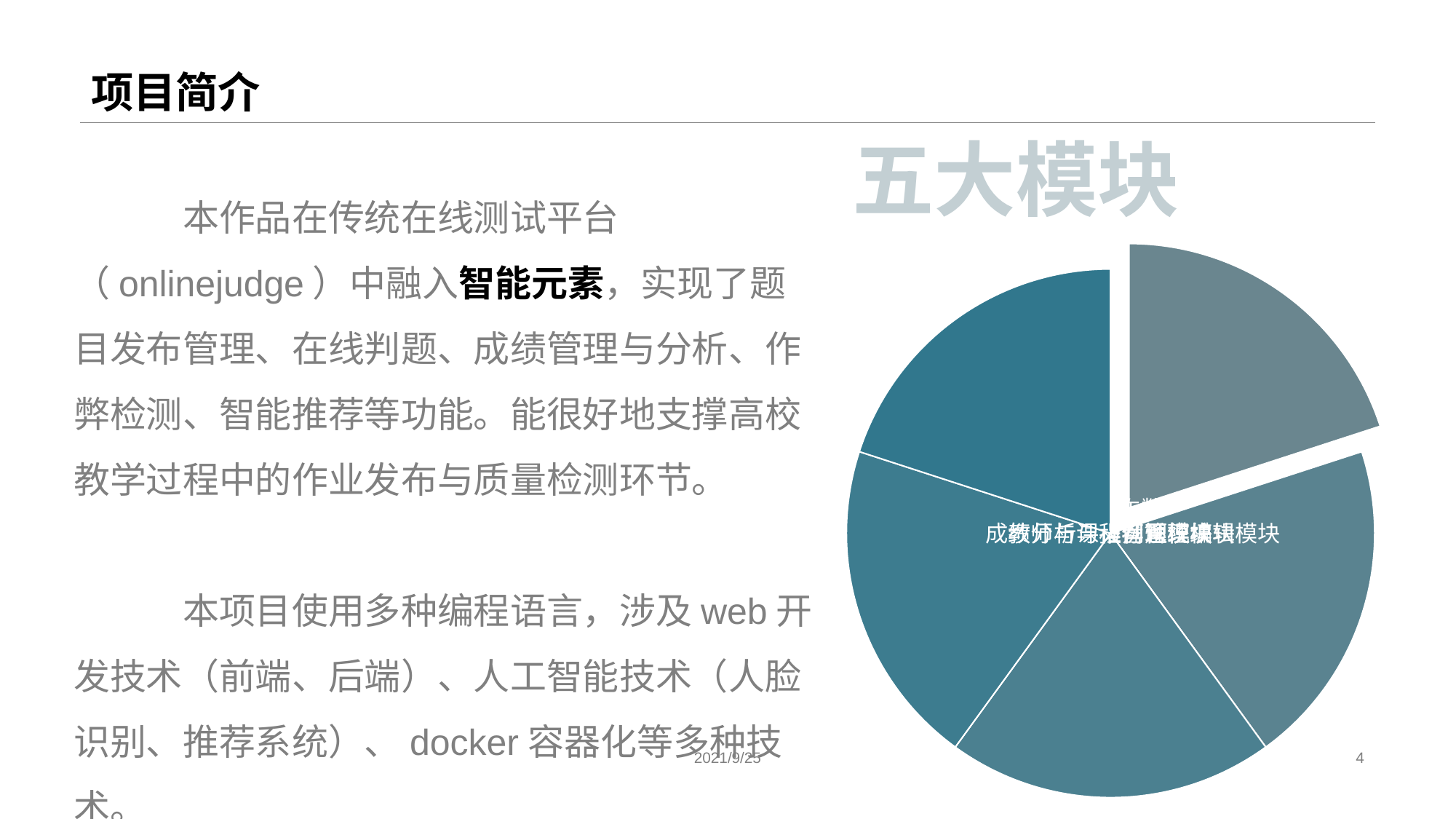

# 项目简介

五大模块
	本作品在传统在线测试平台（onlinejudge）中融入智能元素，实现了题目发布管理、在线判题、成绩管理与分析、作弊检测、智能推荐等功能。能很好地支撑高校教学过程中的作业发布与质量检测环节。

	本项目使用多种编程语言，涉及web开发技术（前端、后端）、人工智能技术（人脸识别、推荐系统）、docker容器化等多种技术。
人脸识别与作弊检测模块
在线答题与判题模块
题目发布与测试案例管理编辑模块
成绩分析与推荐系统模块
教师与课程管理模块

中国石油大学专属答辩PPT模板
2021/9/25
4